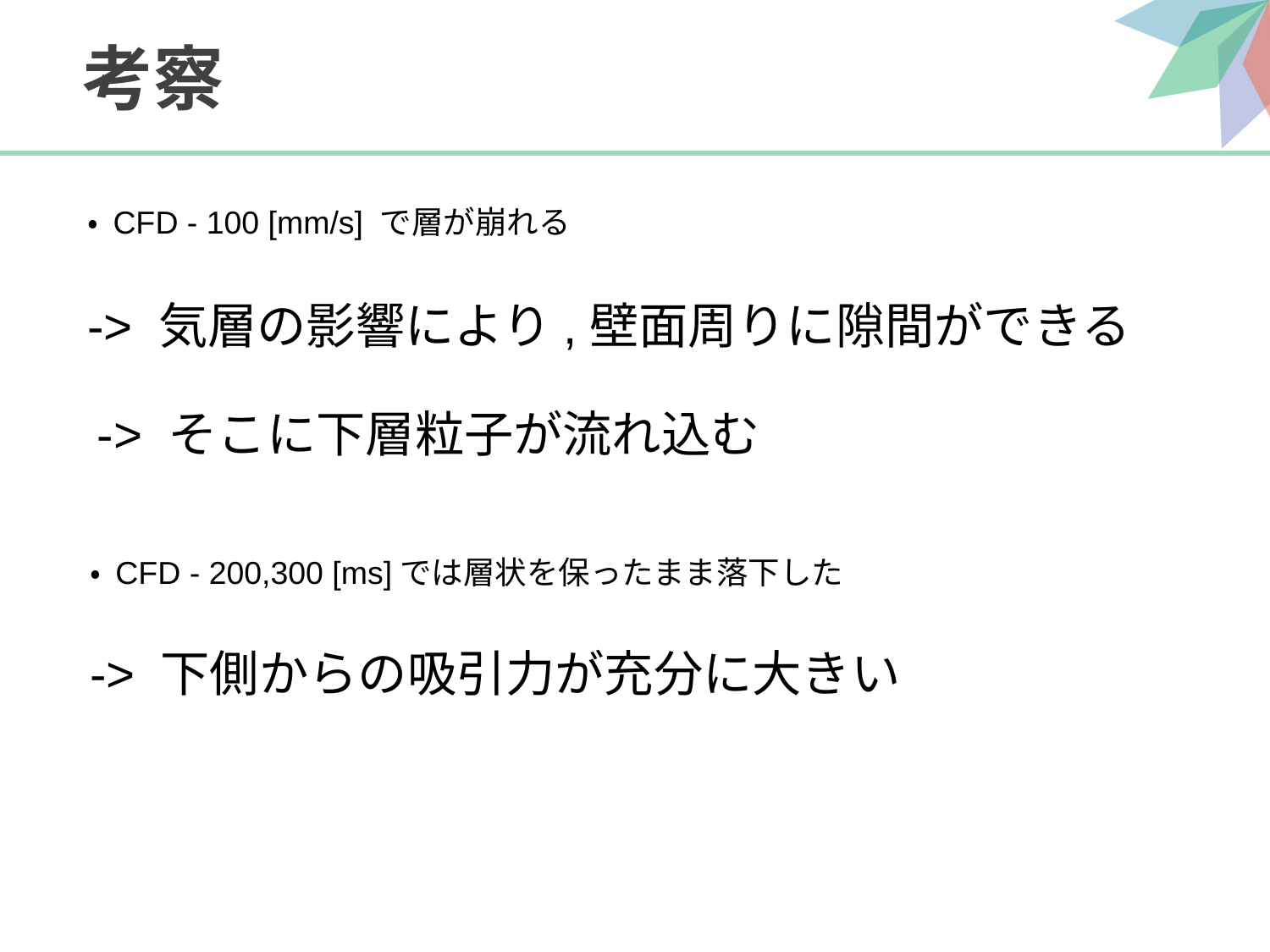

# 考察

・ CFD - 100 [mm/s] で層が崩れる
-> 気層の影響により,壁面周りに隙間ができる
-> そこに下層粒子が流れ込む
・ CFD - 200,300 [ms]では層状を保ったまま落下した
-> 下側からの吸引力が充分に大きい